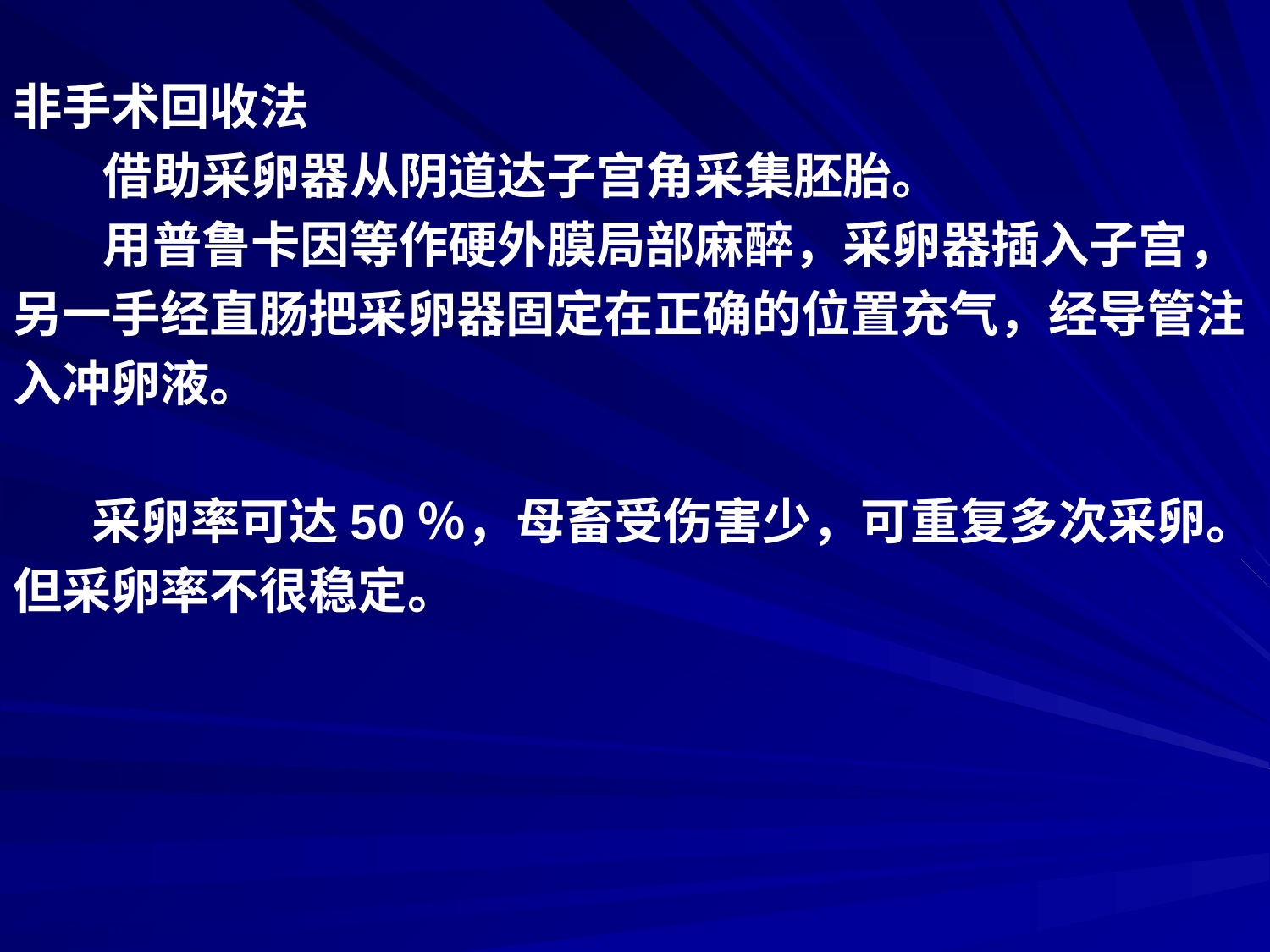

非手术回收法
       借助采卵器从阴道达子宫角采集胚胎。
       用普鲁卡因等作硬外膜局部麻醉，采卵器插入子宫，
另一手经直肠把采卵器固定在正确的位置充气，经导管注
入冲卵液。

      采卵率可达50％，母畜受伤害少，可重复多次采卵。
但采卵率不很稳定。